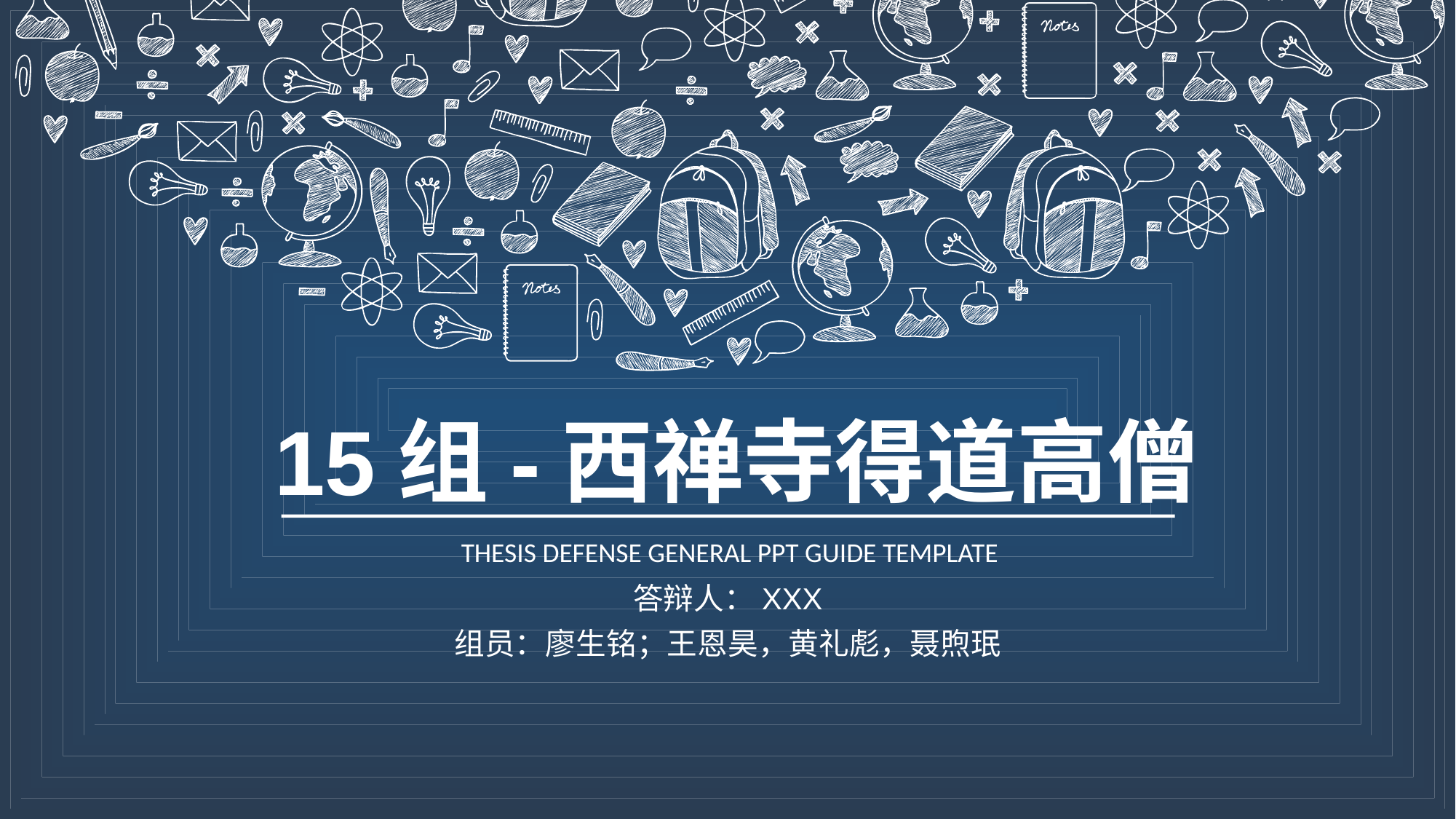

15组-西禅寺得道高僧

THESIS DEFENSE GENERAL PPT GUIDE TEMPLATE
答辩人：XXX
组员：廖生铭；王恩昊，黄礼彪，聂煦珉